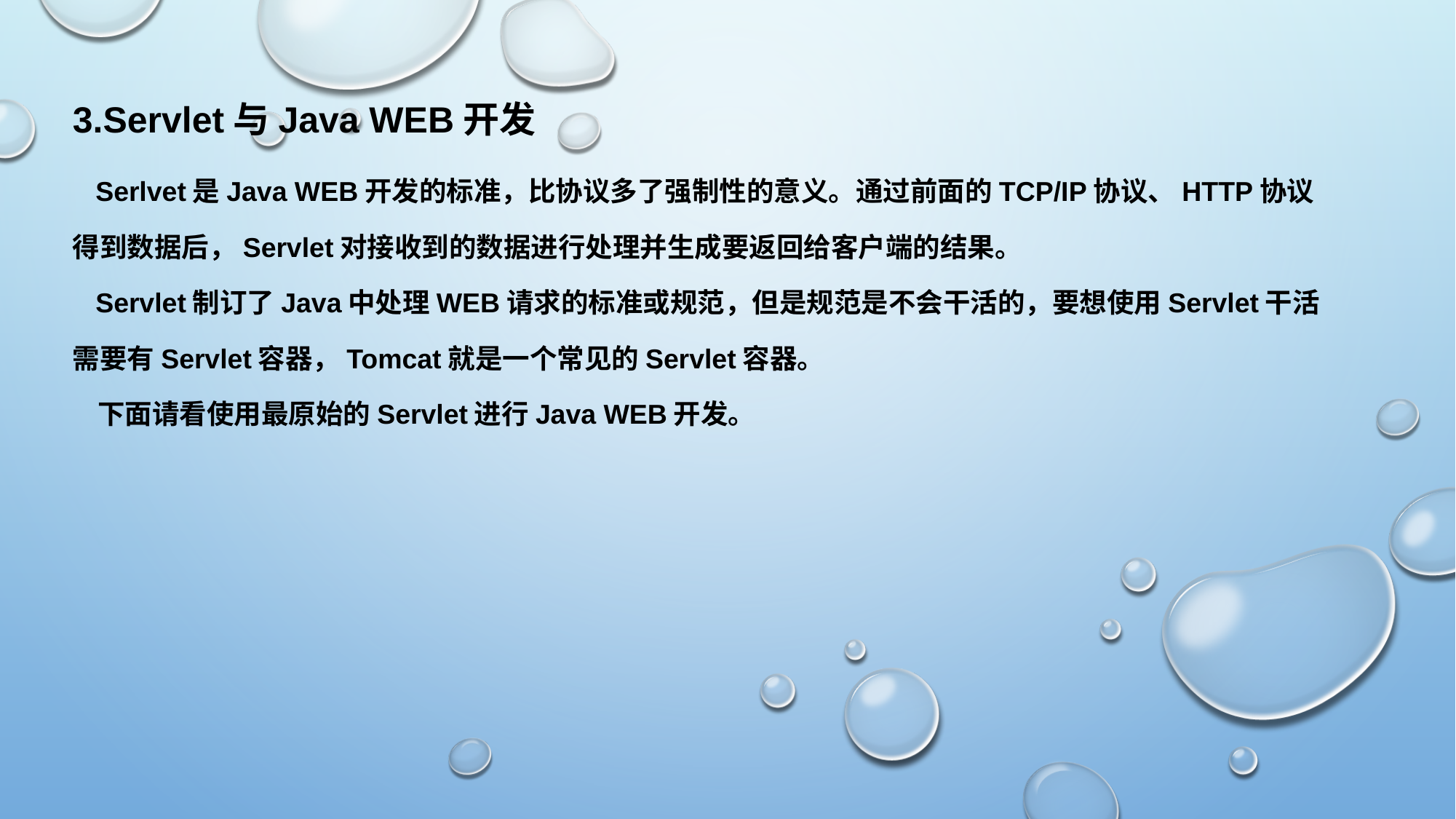

# 3.Servlet与java WEB开发
   Serlvet是Java WEB开发的标准，比协议多了强制性的意义。通过前面的TCP/IP协议、HTTP协议得到数据后，Servlet对接收到的数据进行处理并生成要返回给客户端的结果。
   Servlet制订了Java中处理WEB请求的标准或规范，但是规范是不会干活的，要想使用Servlet干活需要有Servlet容器，Tomcat就是一个常见的Servlet容器。
   下面请看使用最原始的Servlet进行Java WEB开发。